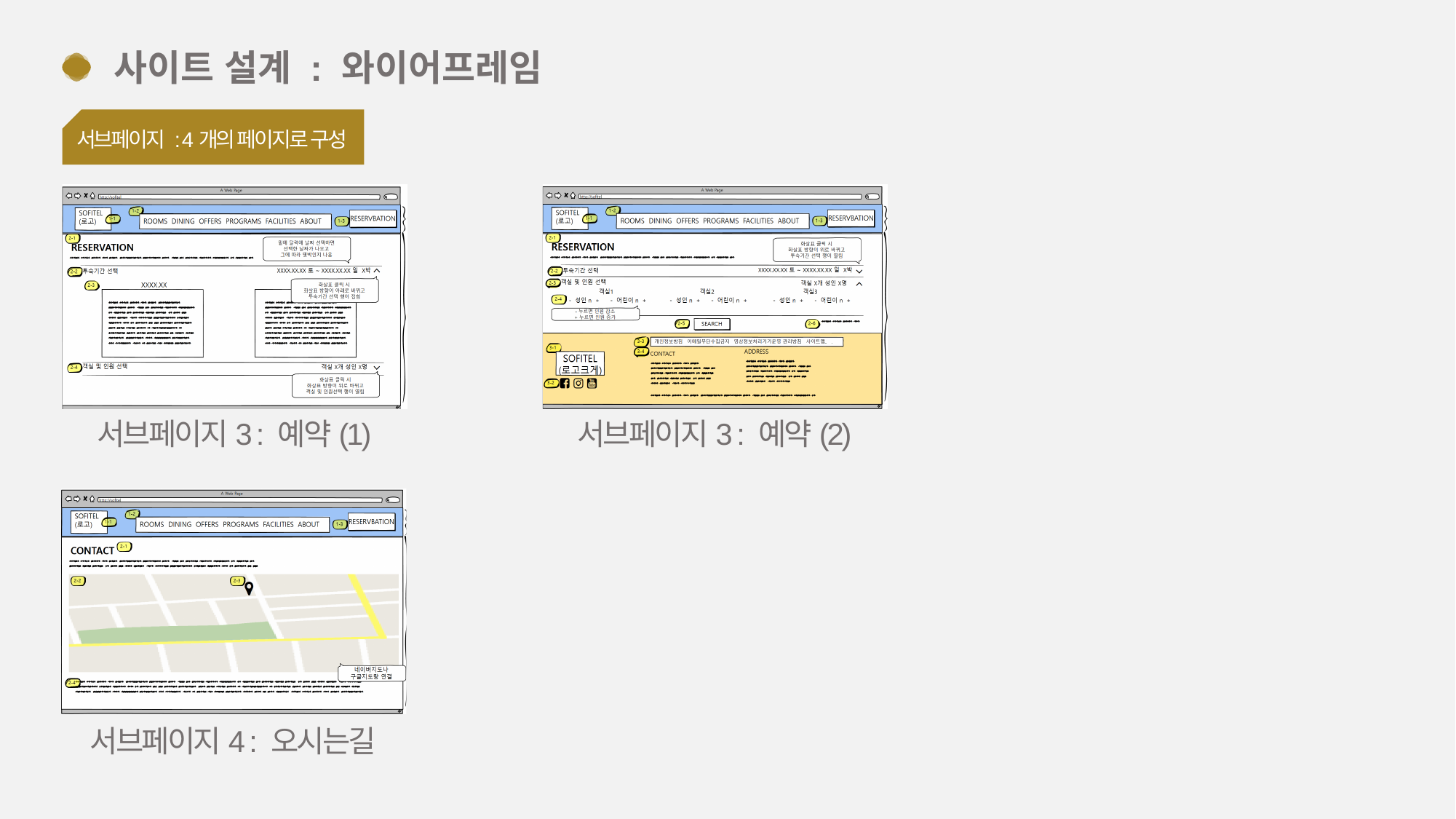

사이트 설계 : 와이어프레임

서브페이지 : 4개의 페이지로 구성

서브페이지3 : 예약(1)
서브페이지3 : 예약(2)

서브페이지4 : 오시는길